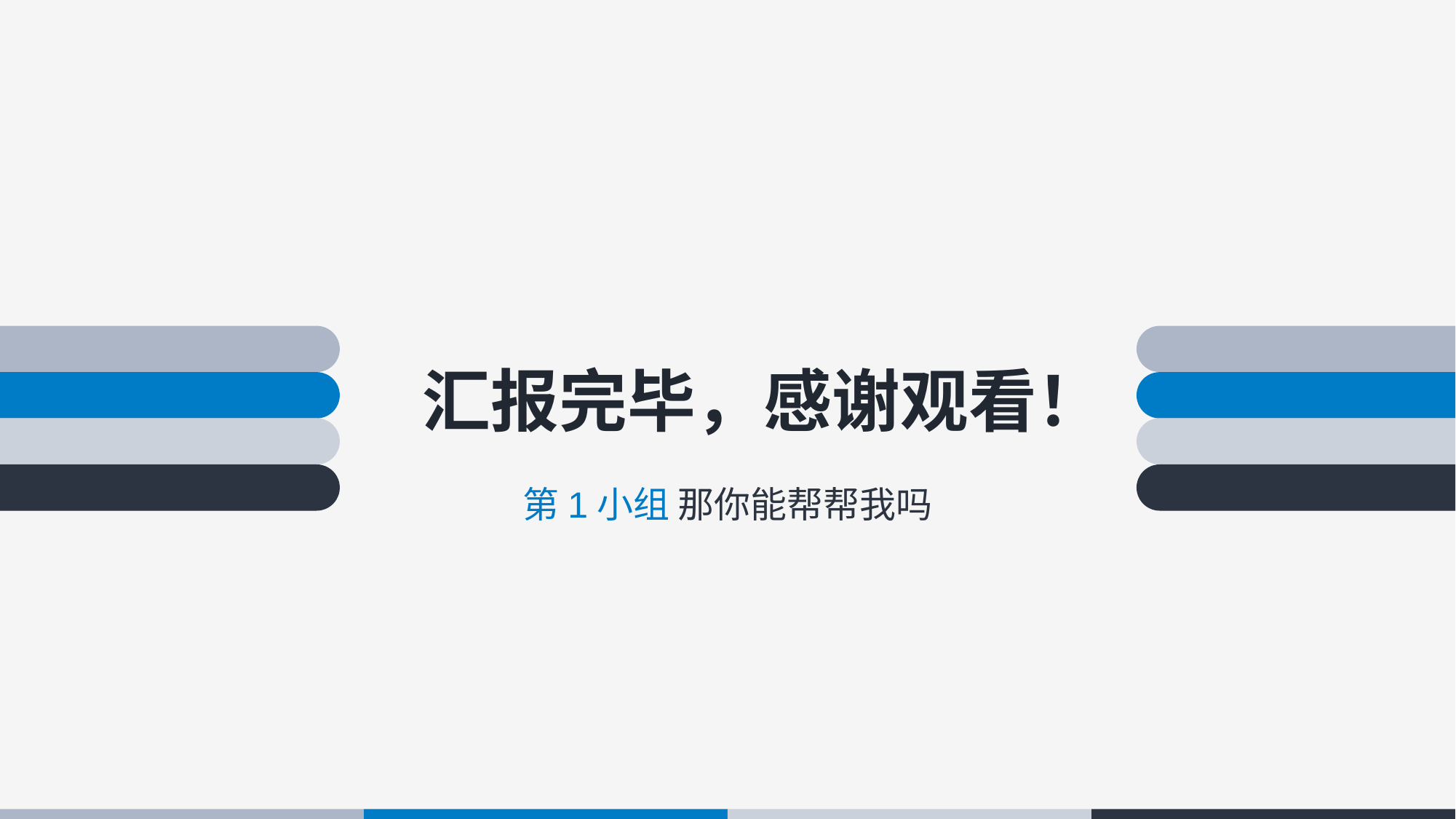

2018 ANNUAL SUMMARY
汇报完毕，感谢观看！
Company name
第1小组 那你能帮帮我吗